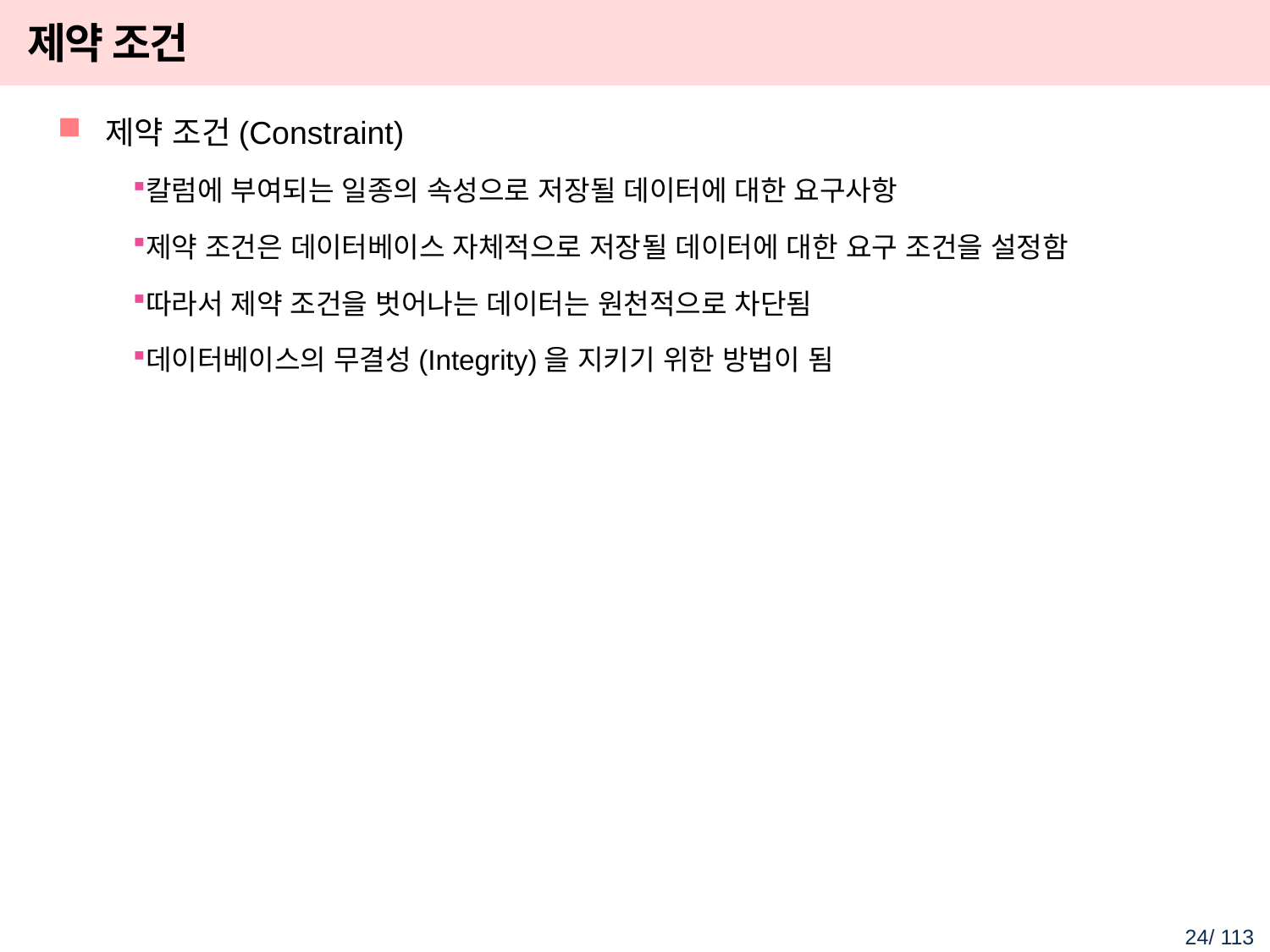

# 제약 조건
제약 조건(Constraint)
칼럼에 부여되는 일종의 속성으로 저장될 데이터에 대한 요구사항
제약 조건은 데이터베이스 자체적으로 저장될 데이터에 대한 요구 조건을 설정함
따라서 제약 조건을 벗어나는 데이터는 원천적으로 차단됨
데이터베이스의 무결성(Integrity)을 지키기 위한 방법이 됨